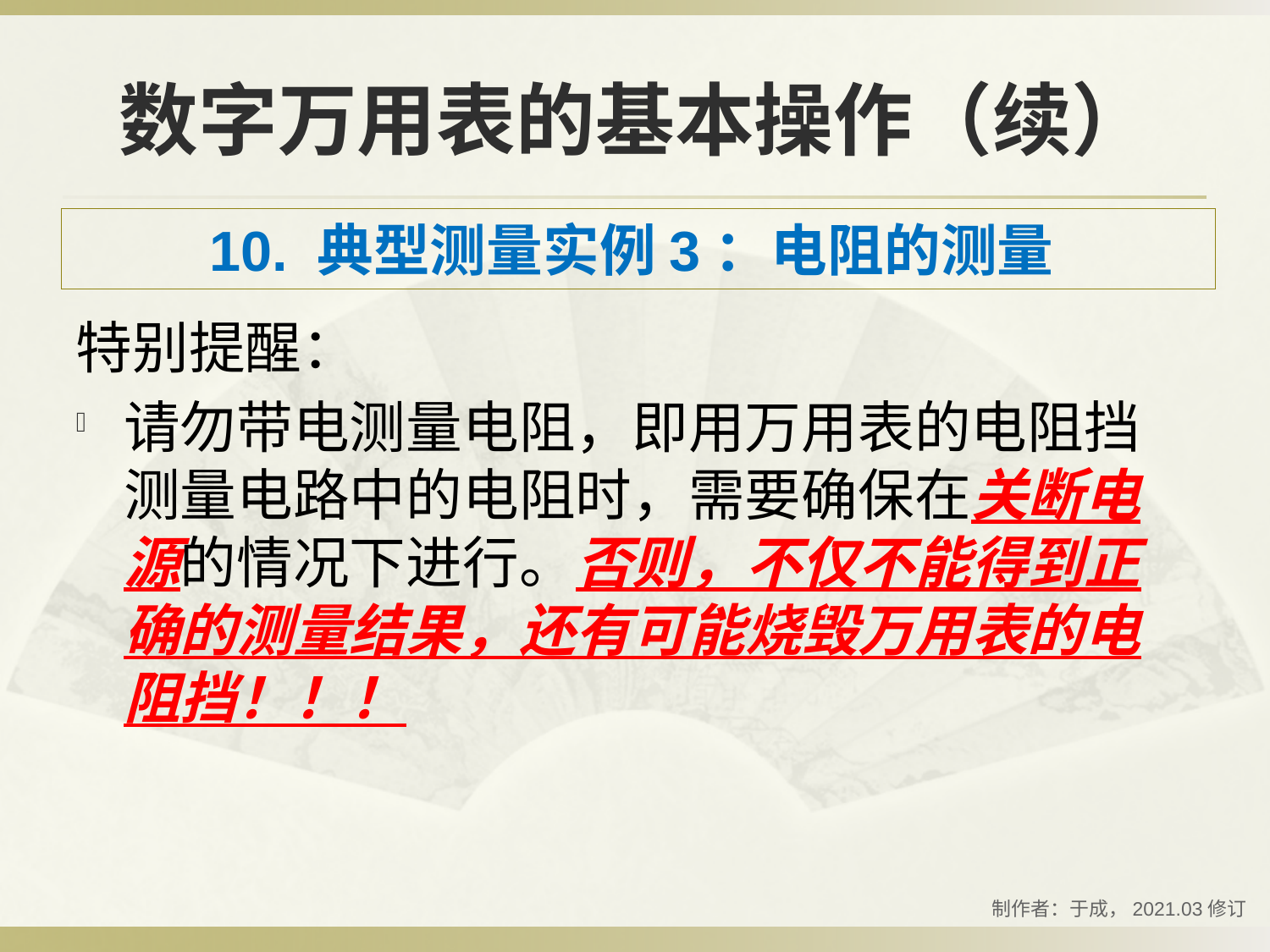

# 数字万用表的基本操作（续）
10. 典型测量实例3：电阻的测量
特别提醒：
请勿带电测量电阻，即用万用表的电阻挡测量电路中的电阻时，需要确保在关断电源的情况下进行。否则，不仅不能得到正确的测量结果，还有可能烧毁万用表的电阻挡！！！

制作者：于成，2021.03修订